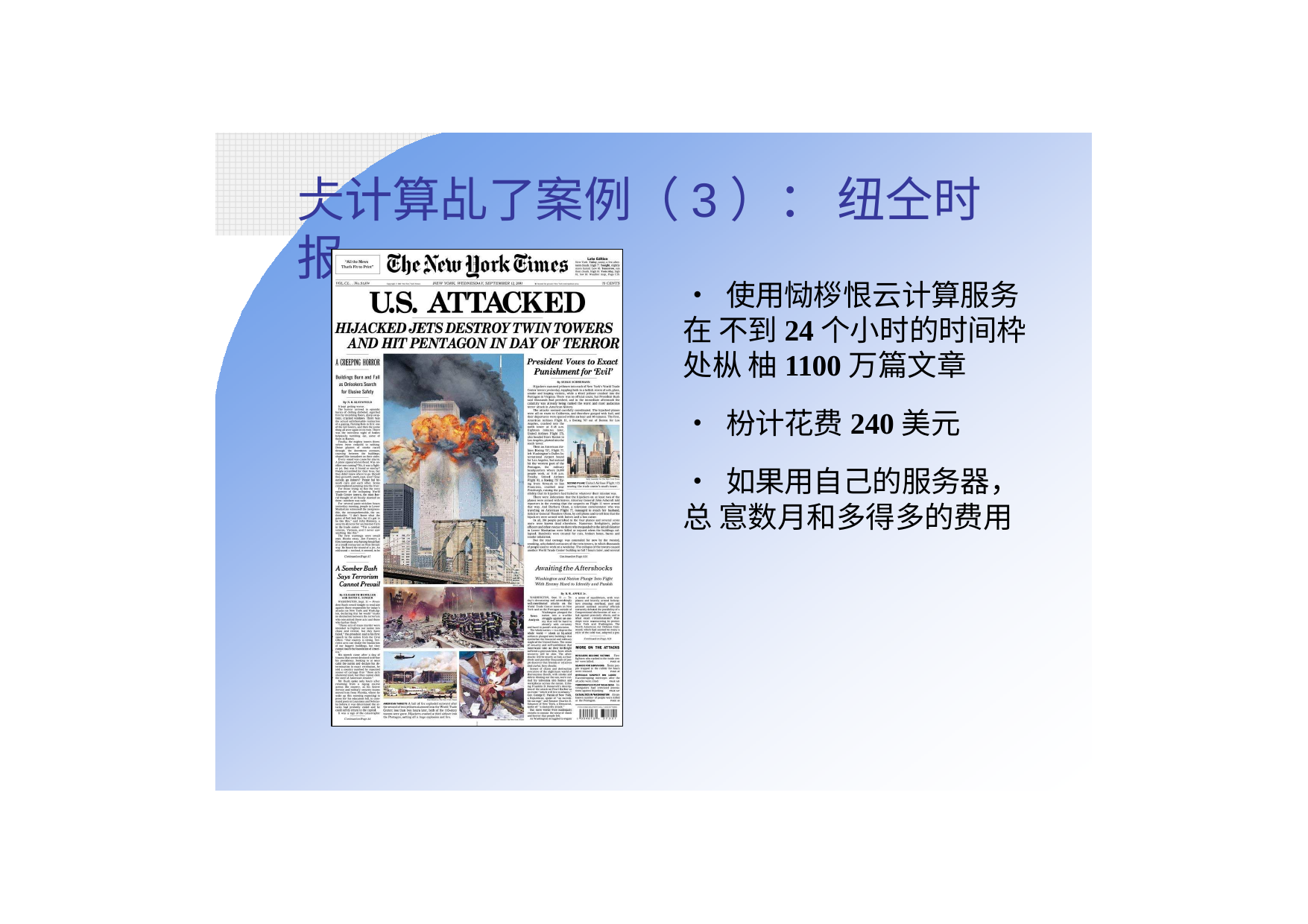

仧计算乩了案例（3）： 纽仝时报

• 使用恸桚恨云计算服务在 不到24个小时的时间枠处枞 柚1100万篇文章
• 枌计花费240美元
• 如果用自己的服务器，总 悹数月和多得多的费用